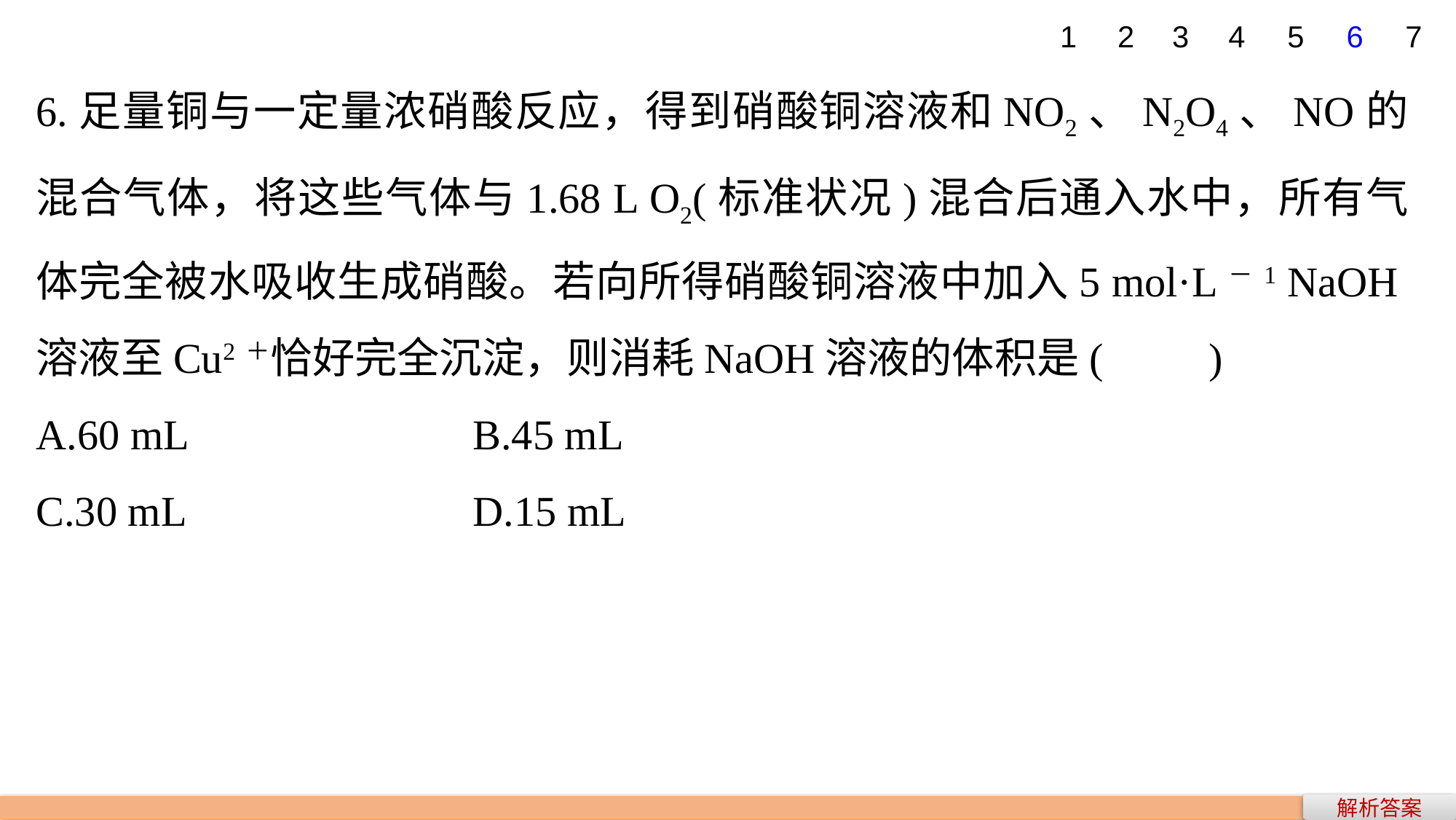

1
2
3
4
5
6
7
6.足量铜与一定量浓硝酸反应，得到硝酸铜溶液和NO2、N2O4、NO的混合气体，将这些气体与1.68 L O2(标准状况)混合后通入水中，所有气体完全被水吸收生成硝酸。若向所得硝酸铜溶液中加入5 mol·L－1 NaOH溶液至Cu2＋恰好完全沉淀，则消耗NaOH溶液的体积是(　　)
A.60 mL  			B.45 mL
C.30 mL  			D.15 mL
解析答案